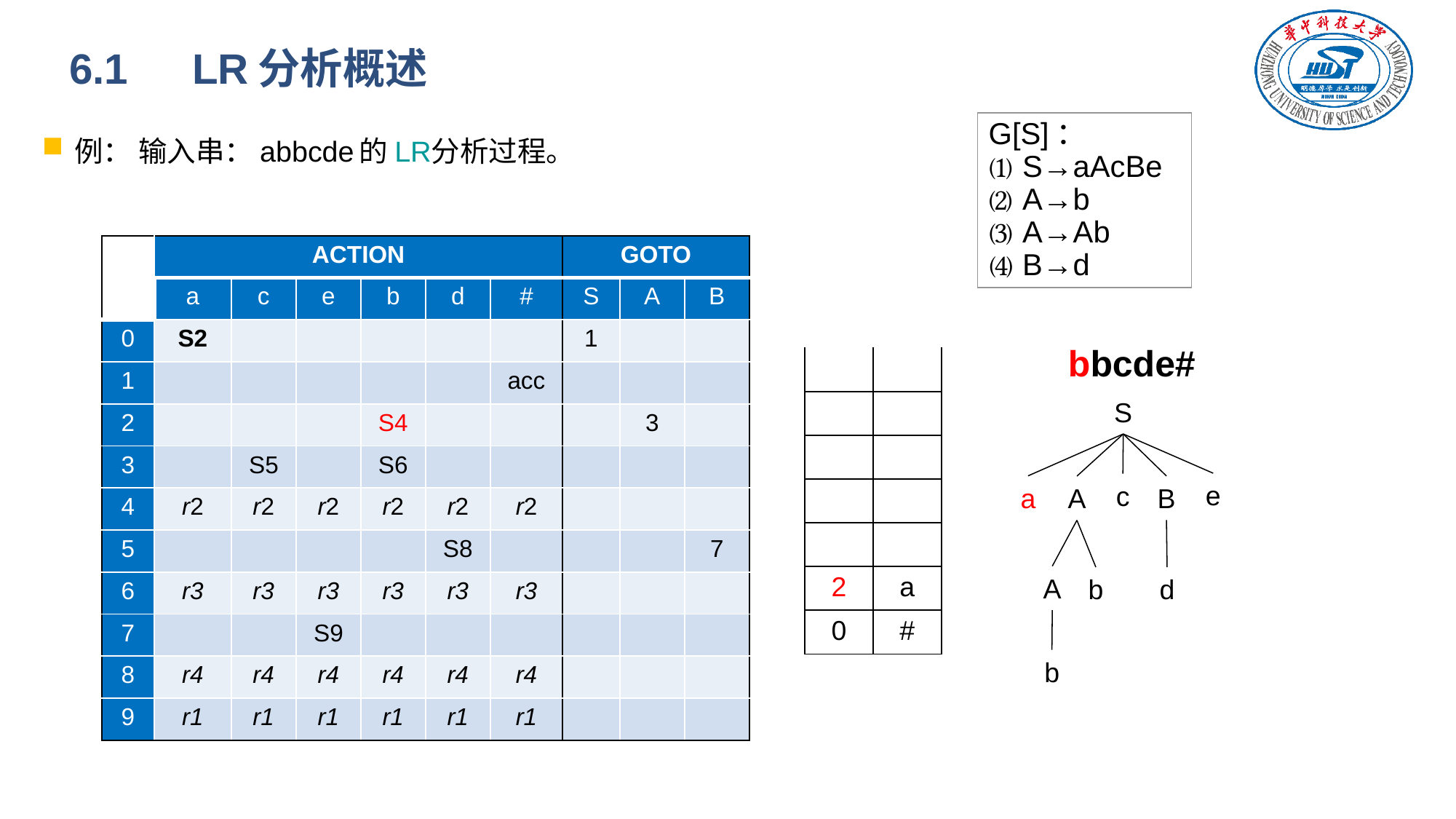

6.1　LR分析概述
G[S]：
⑴ S→aAcBe
⑵ A→b
⑶ A→Ab
⑷ B→d
例： 输入串：abbcde的LR分析过程。

|  | ACTION |  |  |  |  |  | GOTO |  |  |
| --- | --- | --- | --- | --- | --- | --- | --- | --- | --- |
|  | a | c | e | b | d | # | S | A | B |
| 0 | S2 |  |  |  |  |  | 1 |  |  |
| 1 |  |  |  |  |  | acc |  |  |  |
| 2 |  |  |  | S4 |  |  |  | 3 |  |
| 3 |  | S5 |  | S6 |  |  |  |  |  |
| 4 | r2 | r2 | r2 | r2 | r2 | r2 |  |  |  |
| 5 |  |  |  |  | S8 |  |  |  | 7 |
| 6 | r3 | r3 | r3 | r3 | r3 | r3 |  |  |  |
| 7 |  |  | S9 |  |  |  |  |  |  |
| 8 | r4 | r4 | r4 | r4 | r4 | r4 |  |  |  |
| 9 | r1 | r1 | r1 | r1 | r1 | r1 |  |  |  |
bbcde#
|  |  |
| --- | --- |
|  |  |
|  |  |
|  |  |
|  |  |
| 2 | a |
| 0 | # |

S
e
c
a
B
A
A
b
d
b
9